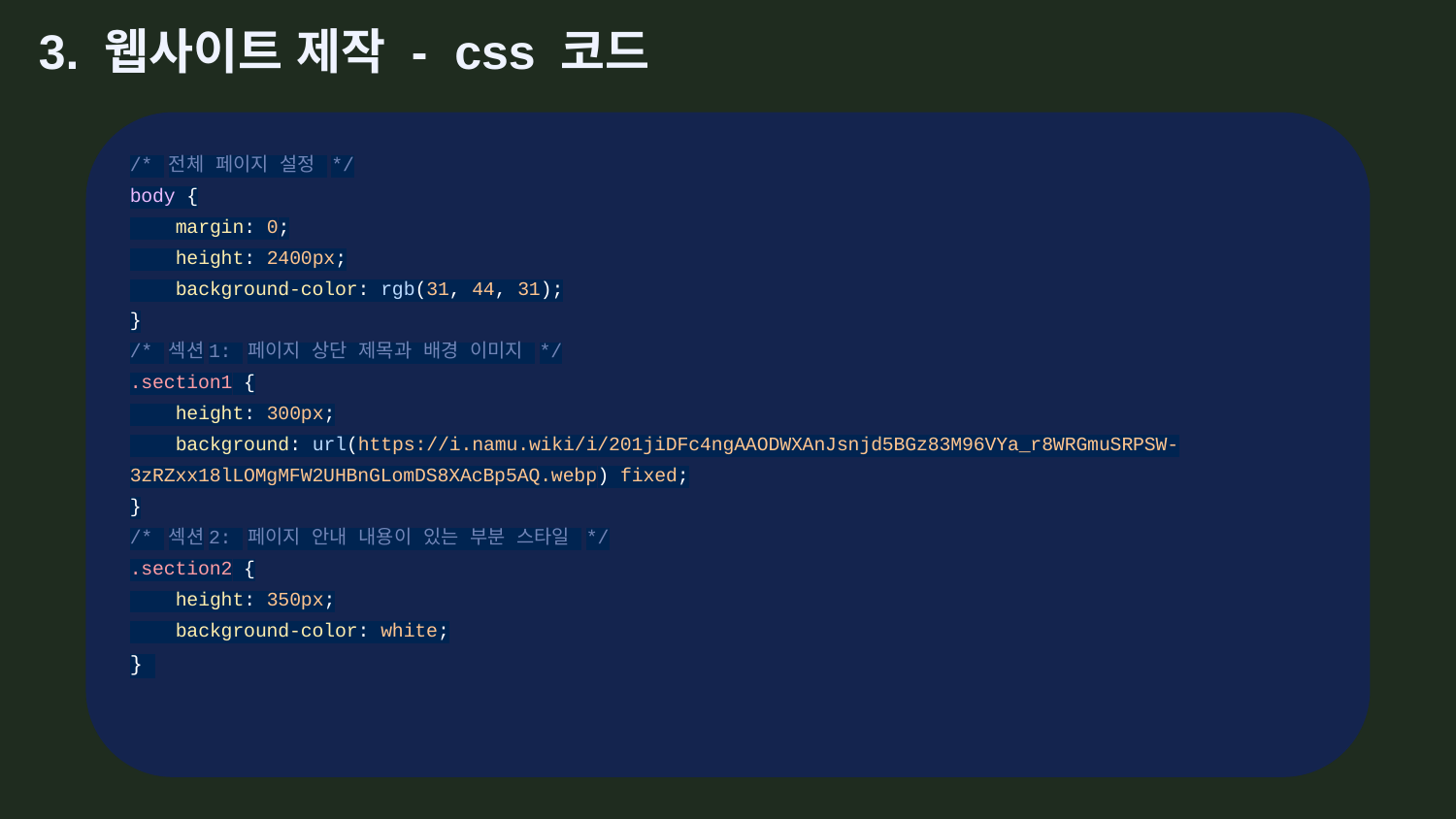

3. 웹사이트 제작 -  css 코드

/* 전체 페이지 설정 */
body {
    margin: 0;
    height: 2400px;
    background-color: rgb(31, 44, 31);
}
/* 섹션1: 페이지 상단 제목과 배경 이미지 */
.section1 {
    height: 300px;
    background: url(https://i.namu.wiki/i/201jiDFc4ngAAODWXAnJsnjd5BGz83M96VYa_r8WRGmuSRPSW-3zRZxx18lLOMgMFW2UHBnGLomDS8XAcBp5AQ.webp) fixed;
}
/* 섹션2: 페이지 안내 내용이 있는 부분 스타일 */
.section2 {
    height: 350px;
    background-color: white;
}